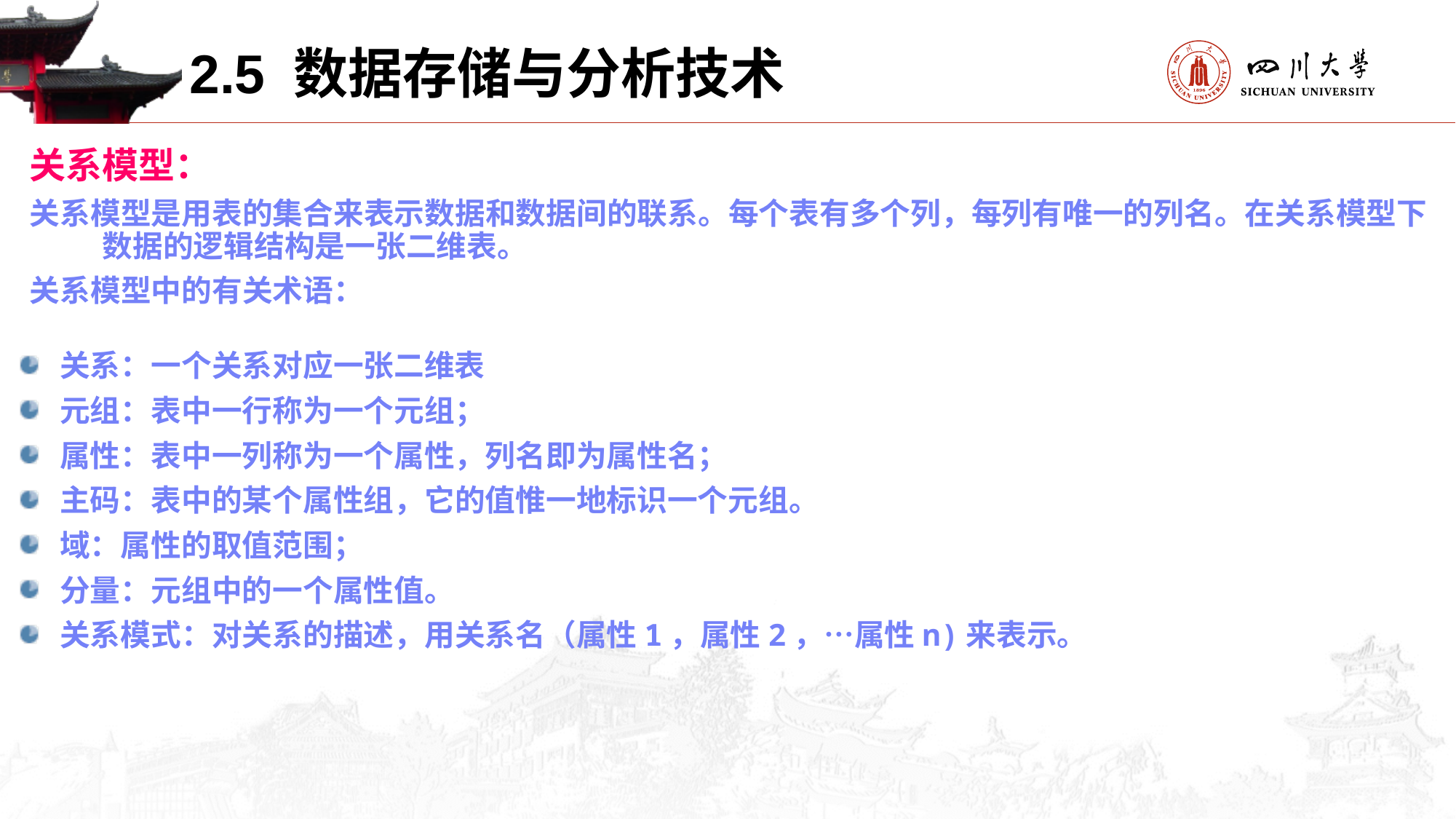

2.5 数据存储与分析技术

关系模型：
关系模型是用表的集合来表示数据和数据间的联系。每个表有多个列，每列有唯一的列名。在关系模型下数据的逻辑结构是一张二维表。
关系模型中的有关术语：
关系：一个关系对应一张二维表
元组：表中一行称为一个元组；
属性：表中一列称为一个属性，列名即为属性名；
主码：表中的某个属性组，它的值惟一地标识一个元组。
域：属性的取值范围；
分量：元组中的一个属性值。
关系模式：对关系的描述，用关系名（属性1，属性2，…属性n)来表示。